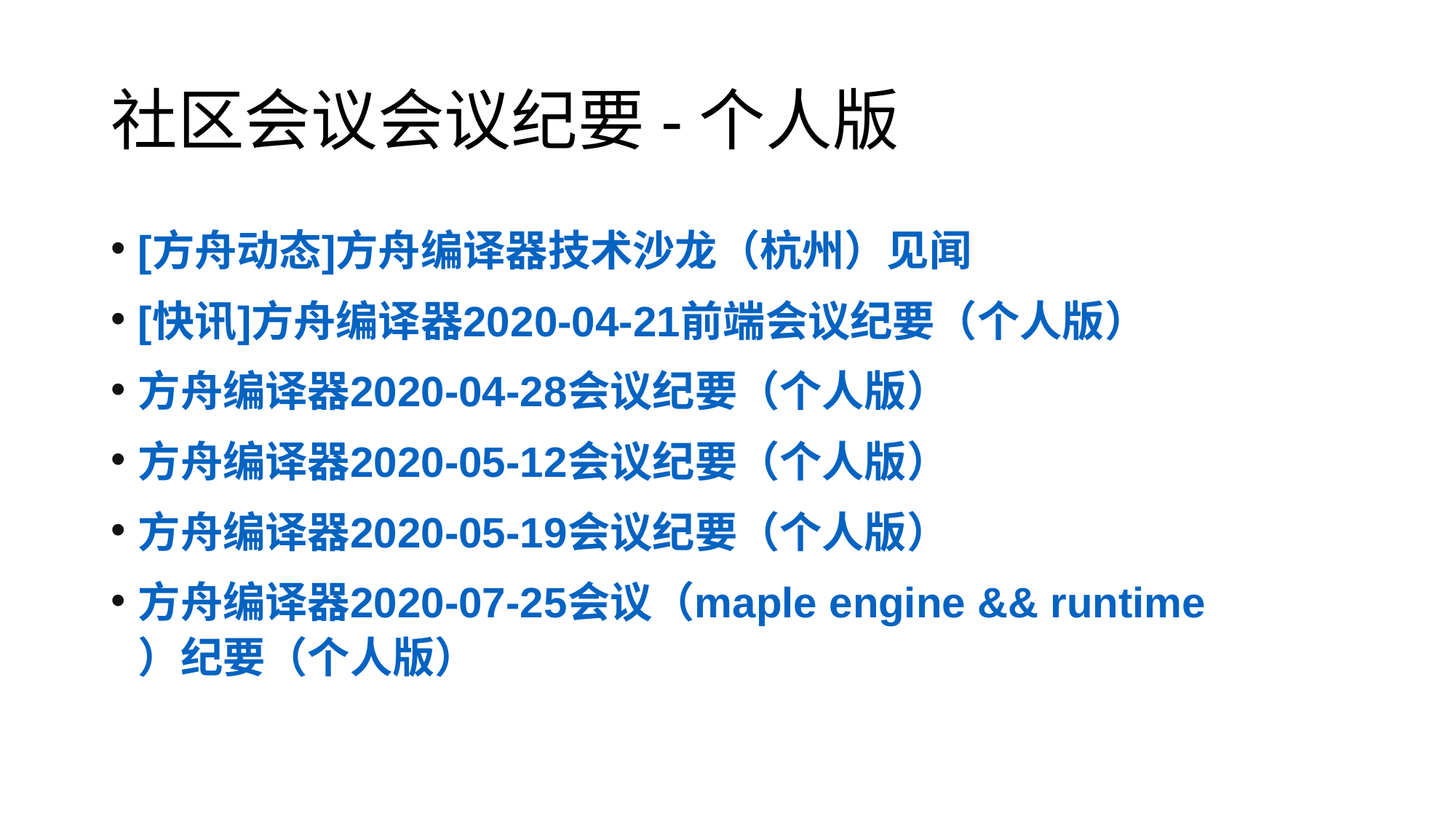

# 社区会议会议纪要-个人版
[方舟动态]方舟编译器技术沙龙（杭州）见闻
[快讯]方舟编译器2020-04-21前端会议纪要（个人版）
方舟编译器2020-04-28会议纪要（个人版）
方舟编译器2020-05-12会议纪要（个人版）
方舟编译器2020-05-19会议纪要（个人版）
方舟编译器2020-07-25会议（maple engine && runtime）纪要（个人版）